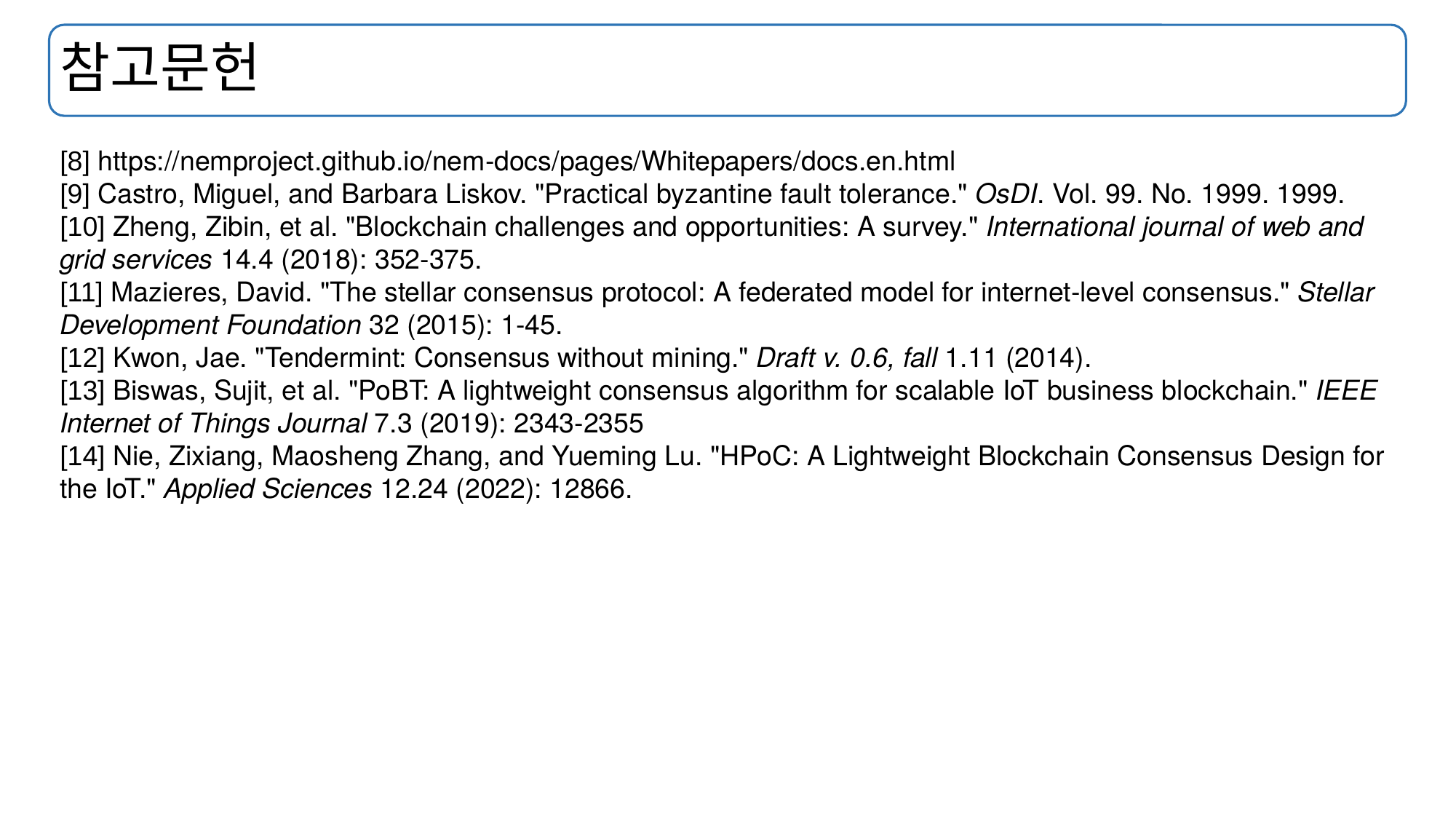

# 참고문헌
[8] https://nemproject.github.io/nem-docs/pages/Whitepapers/docs.en.html
[9] Castro, Miguel, and Barbara Liskov. "Practical byzantine fault tolerance." OsDI. Vol. 99. No. 1999. 1999.
[10] Zheng, Zibin, et al. "Blockchain challenges and opportunities: A survey." International journal of web and grid services 14.4 (2018): 352-375.
[11] Mazieres, David. "The stellar consensus protocol: A federated model for internet-level consensus." Stellar Development Foundation 32 (2015): 1-45.
[12] Kwon, Jae. "Tendermint: Consensus without mining." Draft v. 0.6, fall 1.11 (2014).
[13] Biswas, Sujit, et al. "PoBT: A lightweight consensus algorithm for scalable IoT business blockchain." IEEE Internet of Things Journal 7.3 (2019): 2343-2355
[14] Nie, Zixiang, Maosheng Zhang, and Yueming Lu. "HPoC: A Lightweight Blockchain Consensus Design for the IoT." Applied Sciences 12.24 (2022): 12866.